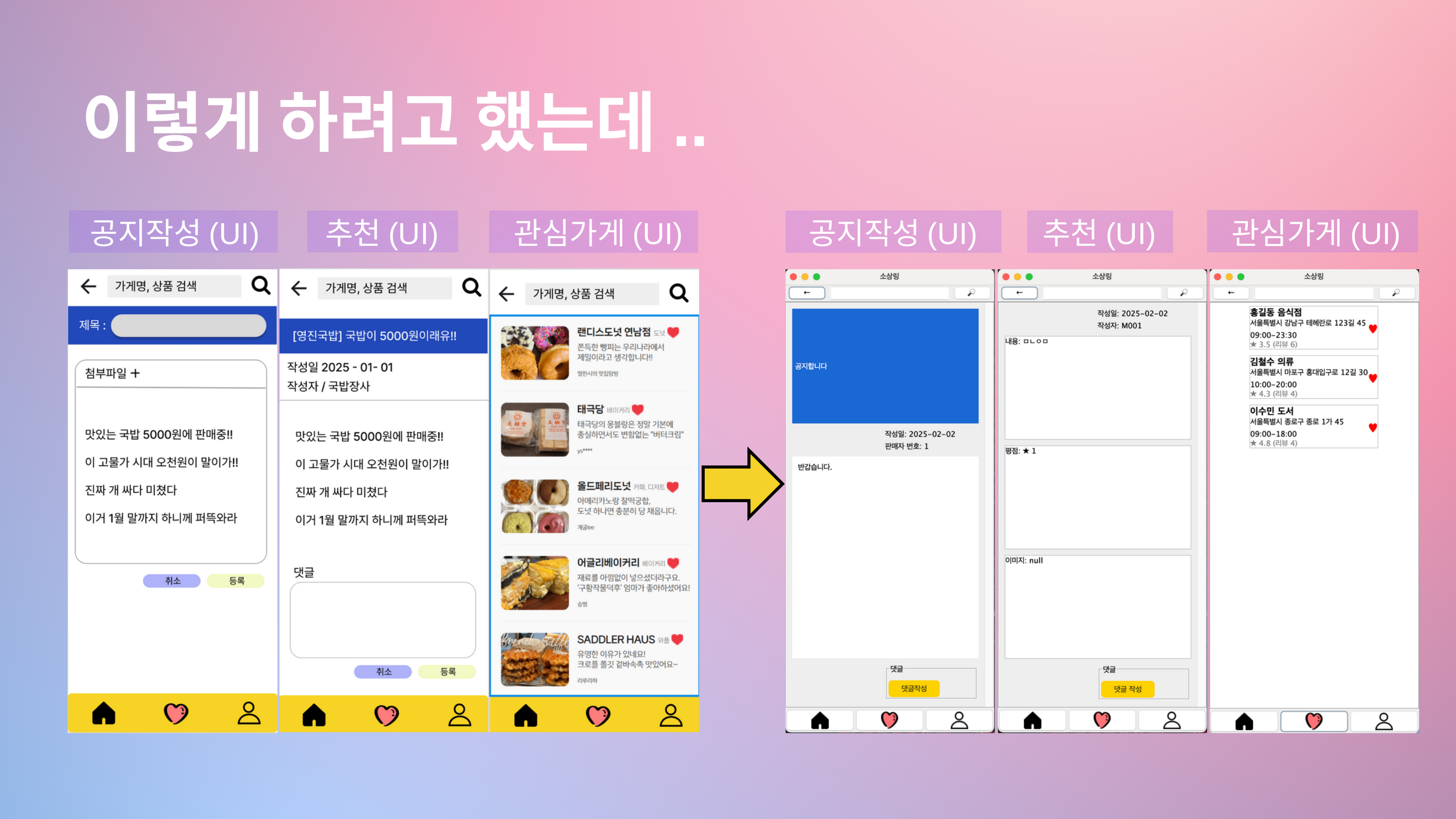

이렇게 하려고 했는데..
추천(UI)
관심가게(UI)
공지작성(UI)
추천(UI)
관심가게(UI)
공지작성(UI)